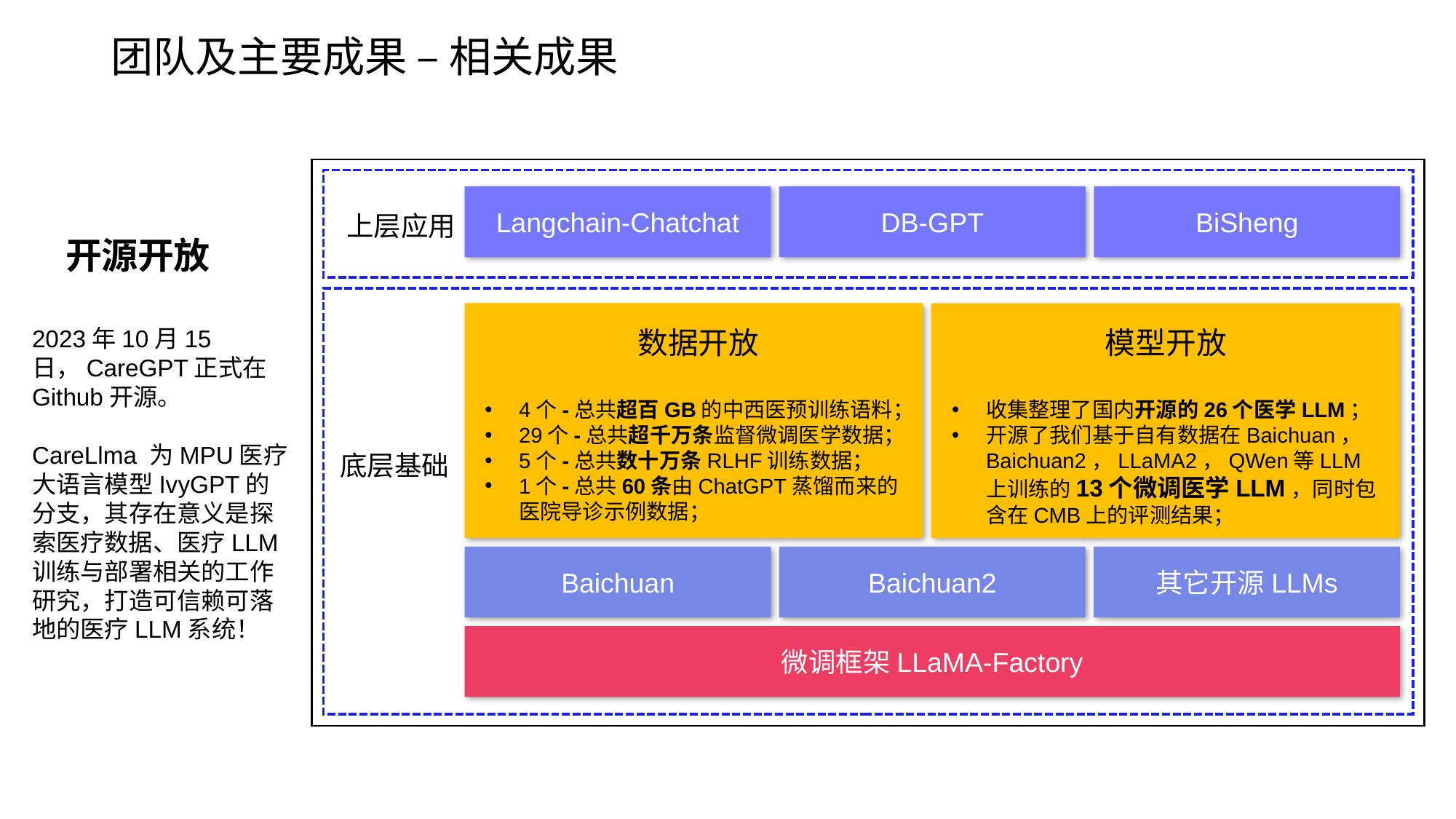

# 团队及主要成果 – 相关成果
05

Langchain-Chatchat
DB-GPT
BiSheng
上层应用

数据开放

4个-总共超百GB的中西医预训练语料；
29个-总共超千万条监督微调医学数据；
5个-总共数十万条RLHF训练数据；
1个-总共60条由ChatGPT蒸馏而来的医院导诊示例数据；
模型开放

收集整理了国内开源的26个医学LLM；
开源了我们基于自有数据在Baichuan，Baichuan2，LLaMA2，QWen等LLM上训练的13个微调医学LLM，同时包含在CMB上的评测结果；
底层基础
Baichuan
Baichuan2
其它开源LLMs
微调框架LLaMA-Factory
开源开放
2023年10月15日，CareGPT正式在Github开源。

CareLlma 为MPU医疗大语言模型IvyGPT的分支，其存在意义是探索医疗数据、医疗LLM训练与部署相关的工作研究，打造可信赖可落地的医疗LLM系统！